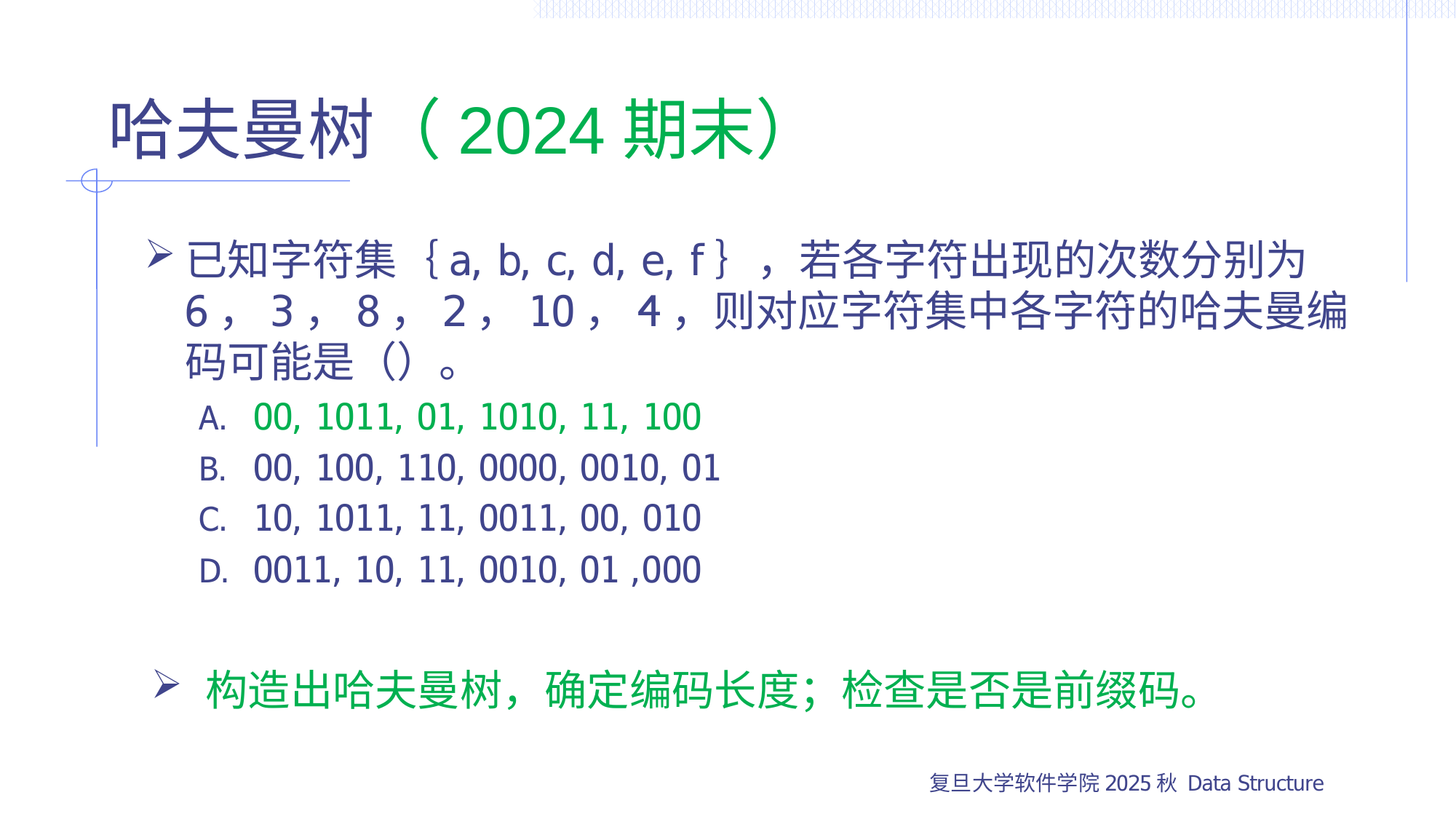

# 哈夫曼树（2024期末）
已知字符集｛a, b, c, d, e, f｝，若各字符出现的次数分别为6，3，8，2，10，4，则对应字符集中各字符的哈夫曼编码可能是（）。
00, 1011, 01, 1010, 11, 100
00, 100, 110, 0000, 0010, 01
10, 1011, 11, 0011, 00, 010
0011, 10, 11, 0010, 01 ,000

构造出哈夫曼树，确定编码长度；检查是否是前缀码。